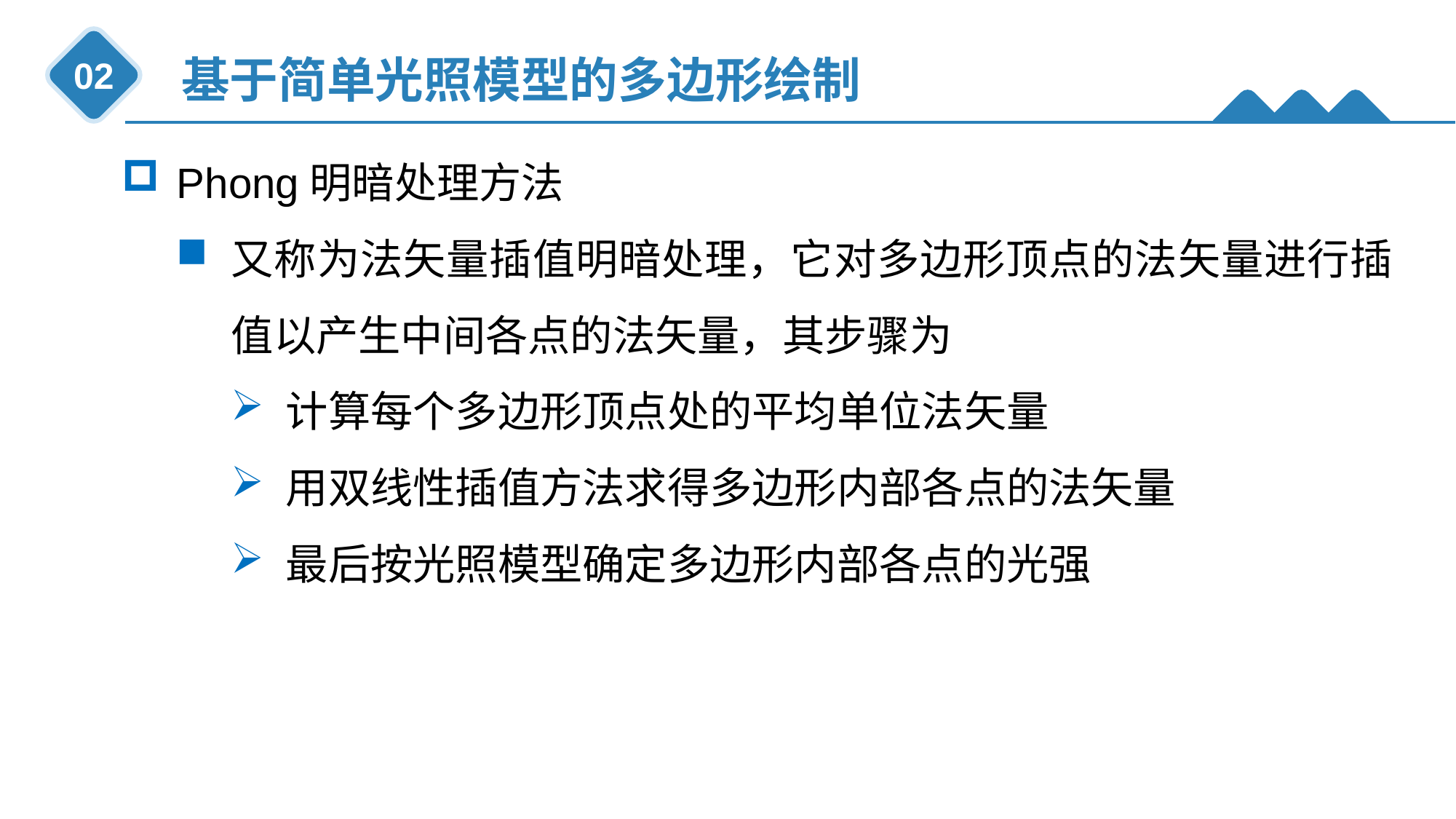

基于简单光照模型的多边形绘制
02

Phong明暗处理方法
又称为法矢量插值明暗处理，它对多边形顶点的法矢量进行插值以产生中间各点的法矢量，其步骤为
计算每个多边形顶点处的平均单位法矢量
用双线性插值方法求得多边形内部各点的法矢量
最后按光照模型确定多边形内部各点的光强